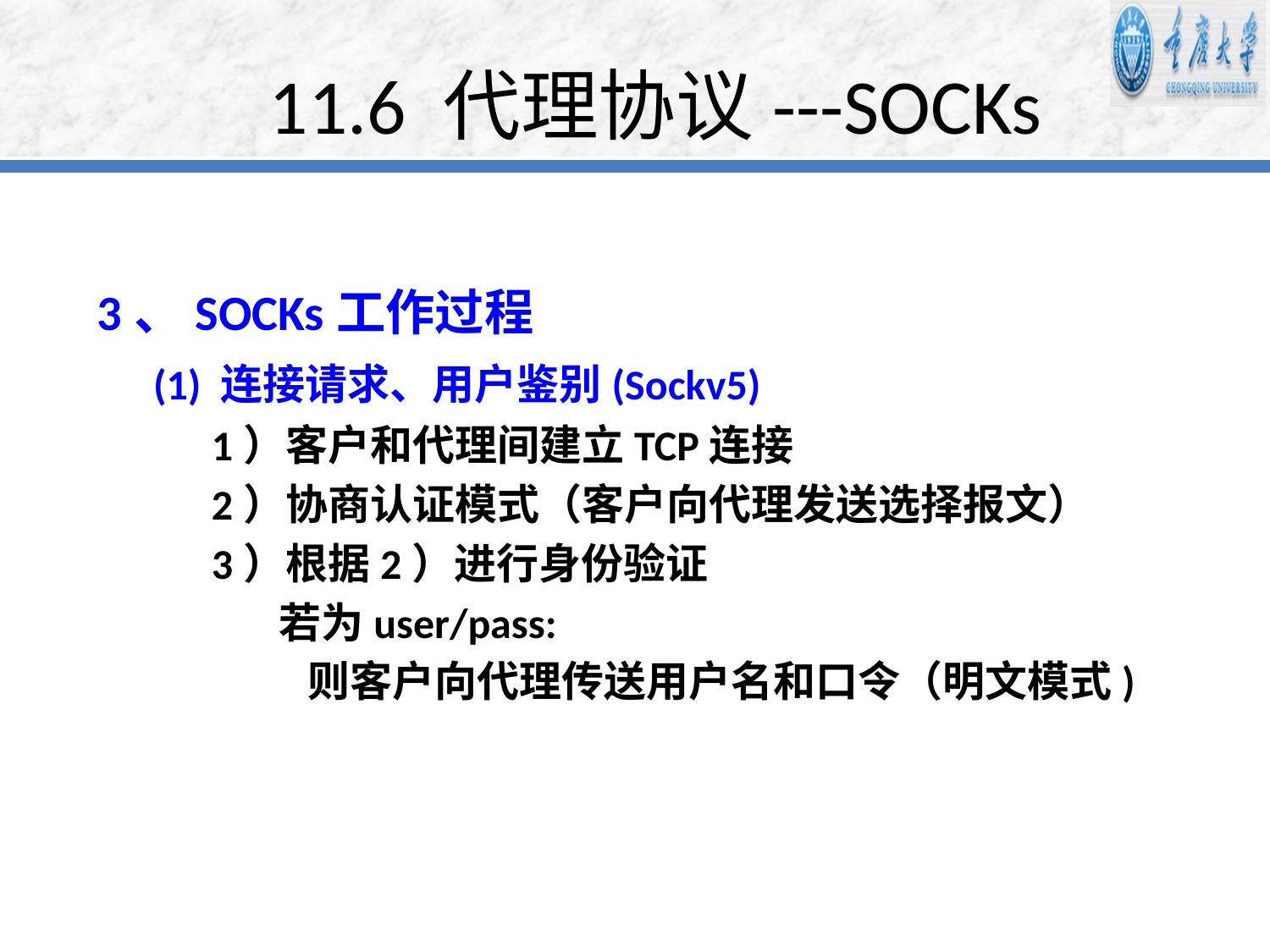

# 11.6 代理协议---SOCKs
3、SOCKs工作过程
     (1) 连接请求、用户鉴别(Sockv5)
            1）客户和代理间建立TCP连接
            2）协商认证模式（客户向代理发送选择报文）
            3）根据2）进行身份验证
                  若为user/pass:
                     则客户向代理传送用户名和口令（明文模式)